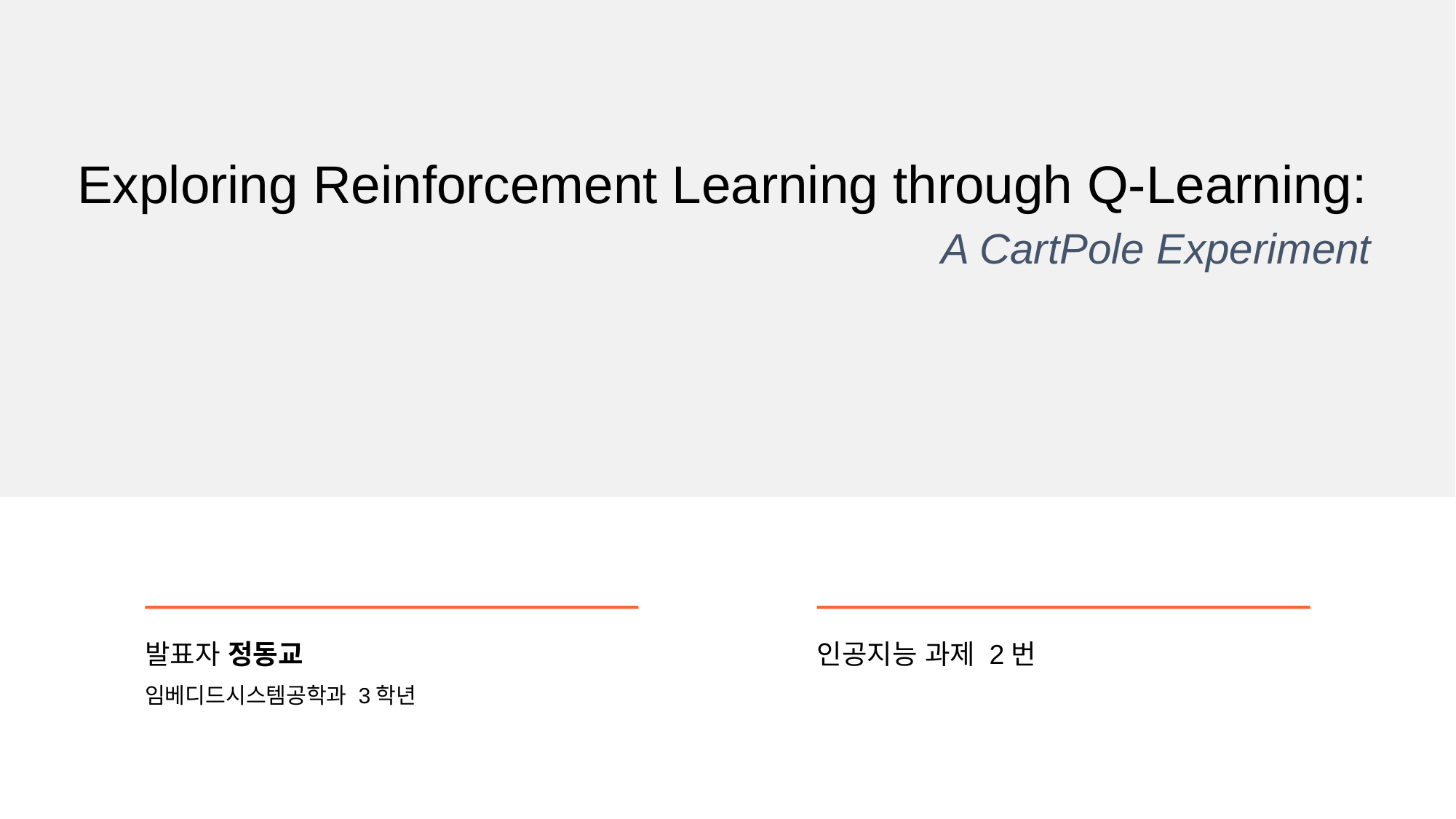

Exploring Reinforcement Learning through Q-Learning:

A CartPole Experiment

발표자 정동교
임베디드시스템공학과 3학년

인공지능 과제 2번